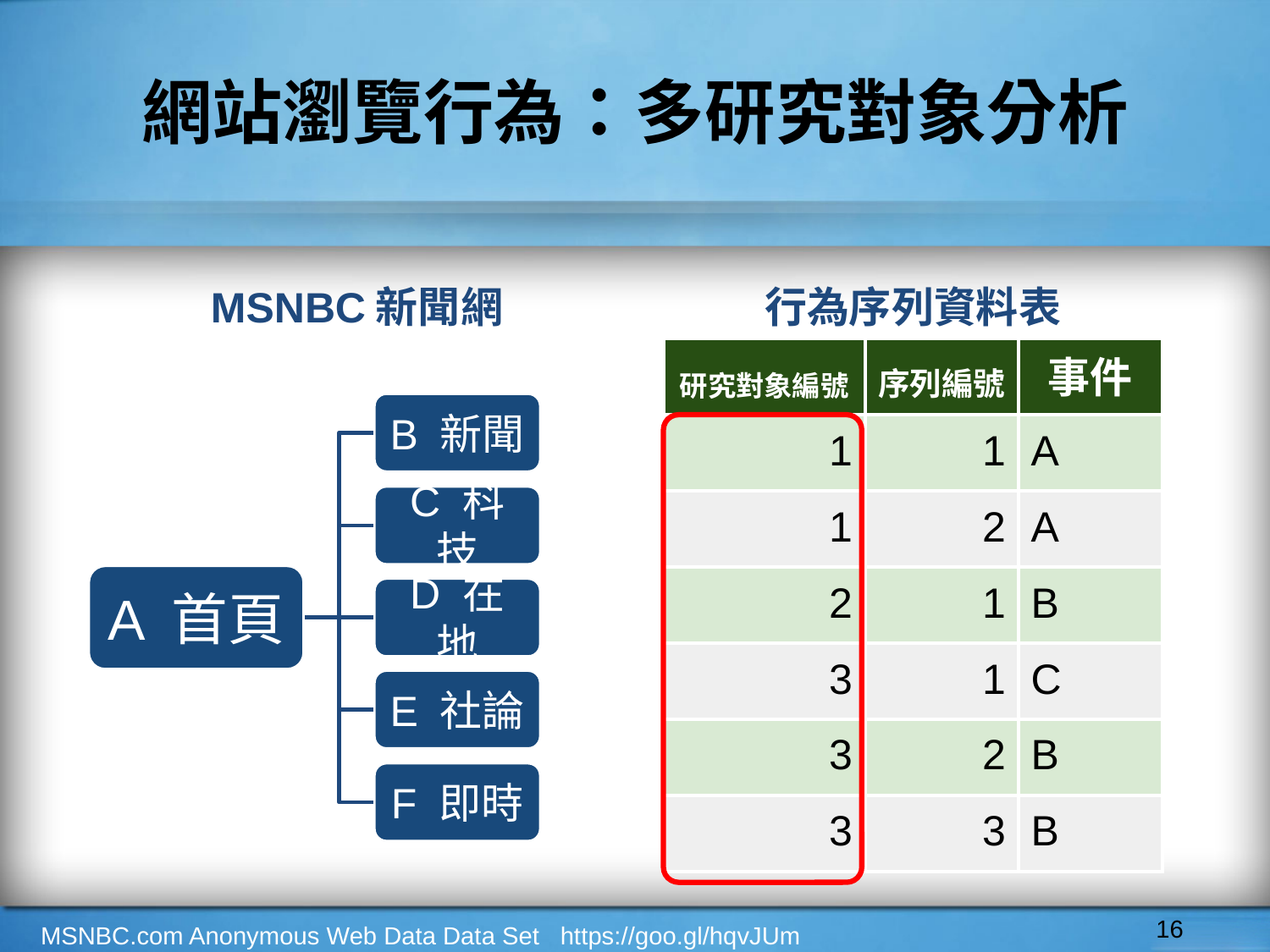

# 網站瀏覽行為：多研究對象分析
MSNBC新聞網
行為序列資料表

| 研究對象編號 | 序列編號 | 事件 |
| --- | --- | --- |
| 1 | 1 | A |
| 1 | 2 | A |
| 2 | 1 | B |
| 3 | 1 | C |
| 3 | 2 | B |
| 3 | 3 | B |
B 新聞

C 科技
A 首頁
D 在地
E 社論
F 即時
16
MSNBC.com Anonymous Web Data Data Set   https://goo.gl/hqvJUm